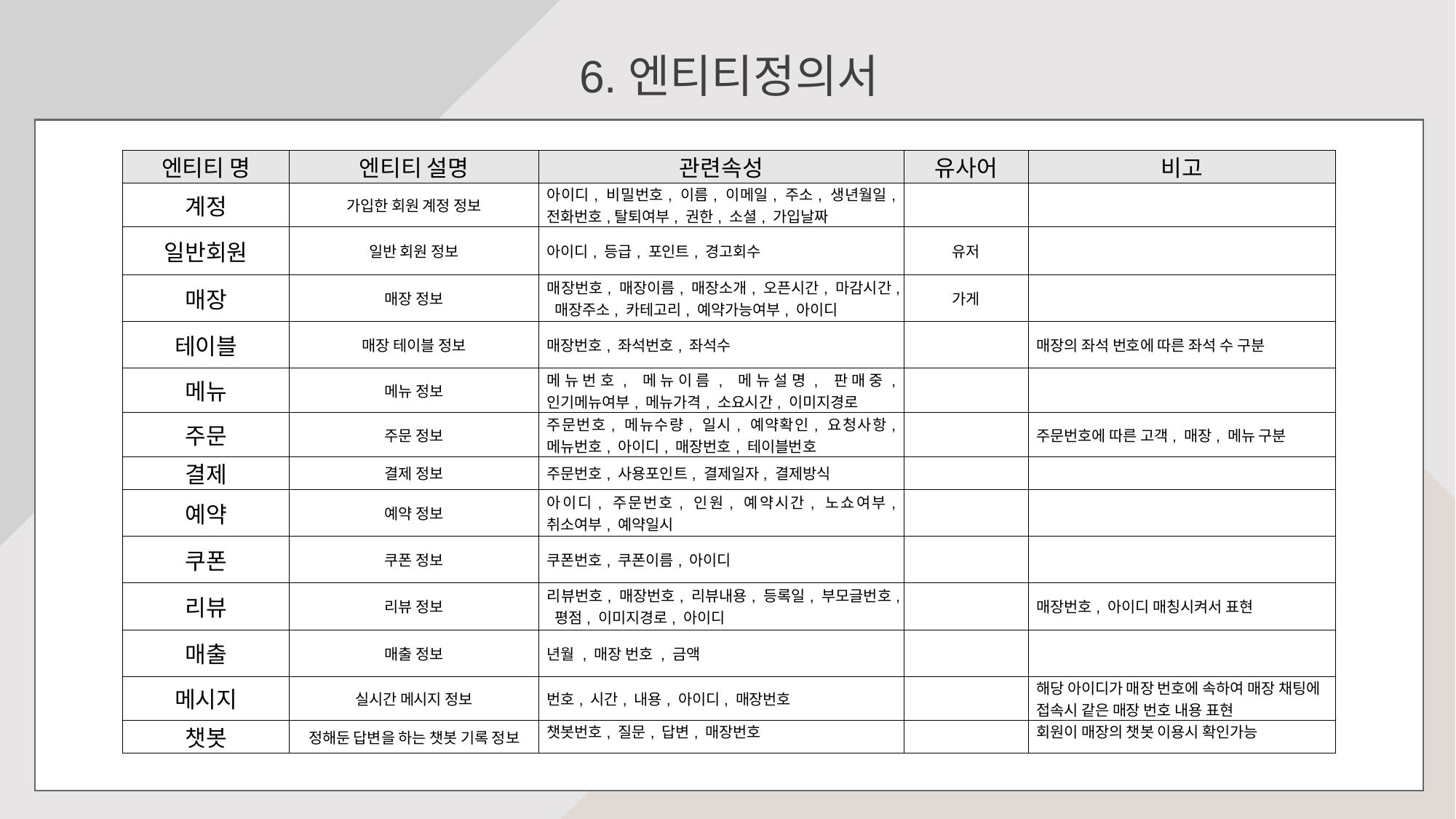

6.엔티티정의서

| 엔티티 명 | 엔티티 설명 | 관련속성 | 유사어 | 비고 |
| --- | --- | --- | --- | --- |
| 계정 | 가입한 회원 계정 정보 | 아이디, 비밀번호, 이름, 이메일, 주소, 생년월일, 전화번호,탈퇴여부, 권한, 소셜, 가입날짜 |  |  |
| 일반회원 | 일반 회원 정보 | 아이디, 등급, 포인트, 경고회수 | 유저 |  |
| 매장 | 매장 정보 | 매장번호, 매장이름, 매장소개, 오픈시간, 마감시간, 매장주소, 카테고리, 예약가능여부, 아이디 | 가게 |  |
| 테이블 | 매장 테이블 정보 | 매장번호, 좌석번호, 좌석수 |  | 매장의 좌석 번호에 따른 좌석 수 구분 |
| 메뉴 | 메뉴 정보 | 메뉴번호, 메뉴이름, 메뉴설명, 판매중, 인기메뉴여부, 메뉴가격, 소요시간, 이미지경로 |  |  |
| 주문 | 주문 정보 | 주문번호, 메뉴수량, 일시, 예약확인, 요청사항, 메뉴번호, 아이디, 매장번호, 테이블번호 |  | 주문번호에 따른 고객, 매장, 메뉴 구분 |
| 결제 | 결제 정보 | 주문번호, 사용포인트, 결제일자, 결제방식 |  |  |
| 예약 | 예약 정보 | 아이디, 주문번호, 인원, 예약시간, 노쇼여부, 취소여부, 예약일시 |  |  |
| 쿠폰 | 쿠폰 정보 | 쿠폰번호, 쿠폰이름, 아이디 |  |  |
| 리뷰 | 리뷰 정보 | 리뷰번호, 매장번호, 리뷰내용, 등록일, 부모글번호, 평점, 이미지경로, 아이디 |  | 매장번호, 아이디 매칭시켜서 표현 |
| 매출 | 매출 정보 | 년월 , 매장 번호 , 금액 |  |  |
| 메시지 | 실시간 메시지 정보 | 번호, 시간, 내용, 아이디, 매장번호 |  | 해당 아이디가 매장 번호에 속하여 매장 채팅에 접속시 같은 매장 번호 내용 표현 |
| 챗봇 | 정해둔 답변을 하는 챗봇 기록 정보 | 챗봇번호, 질문, 답변, 매장번호 |  | 회원이 매장의 챗봇 이용시 확인가능 |